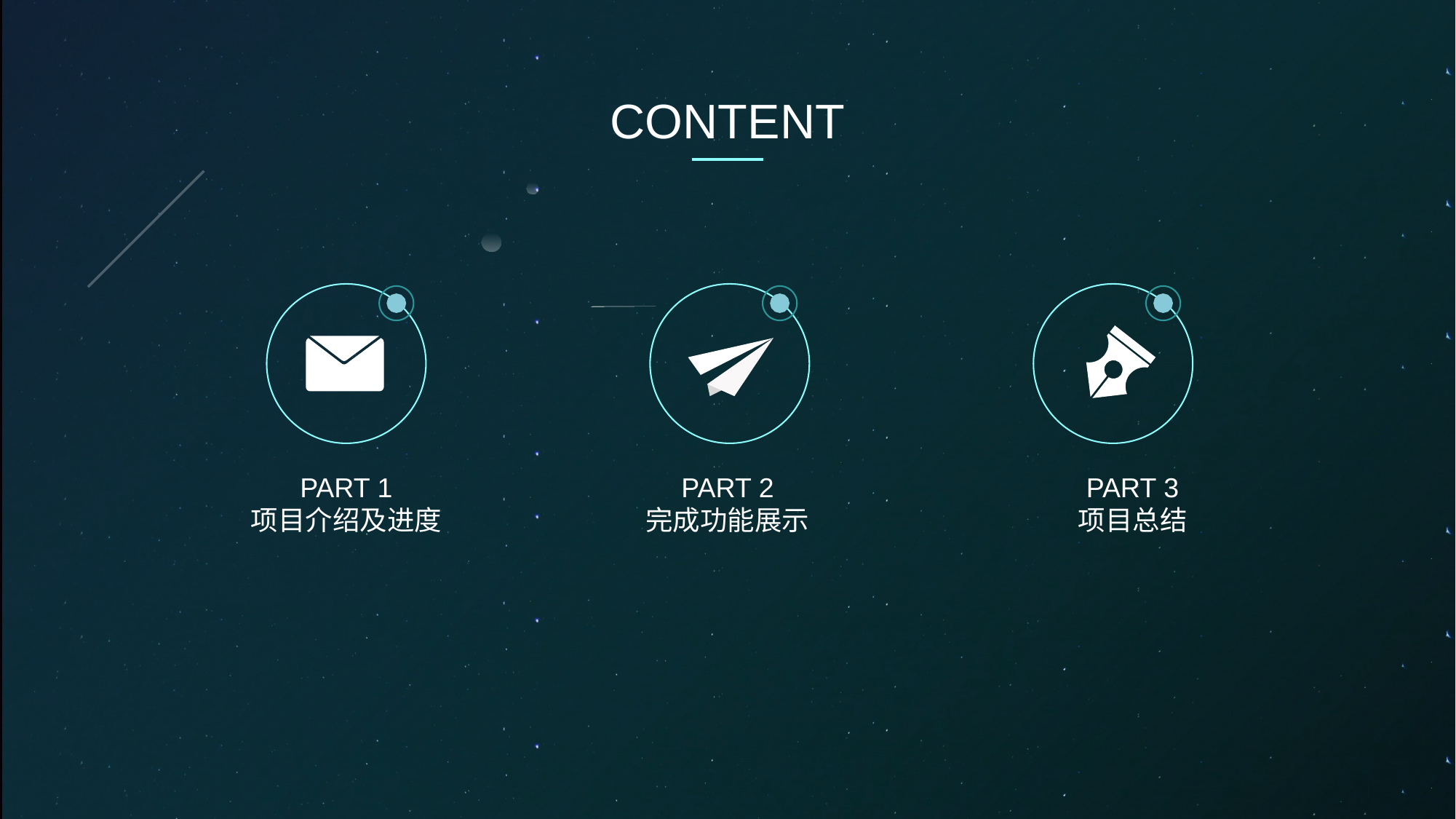

CONTENT

PART 1
项目介绍及进度

PART 2
完成功能展示
PART 3
项目总结